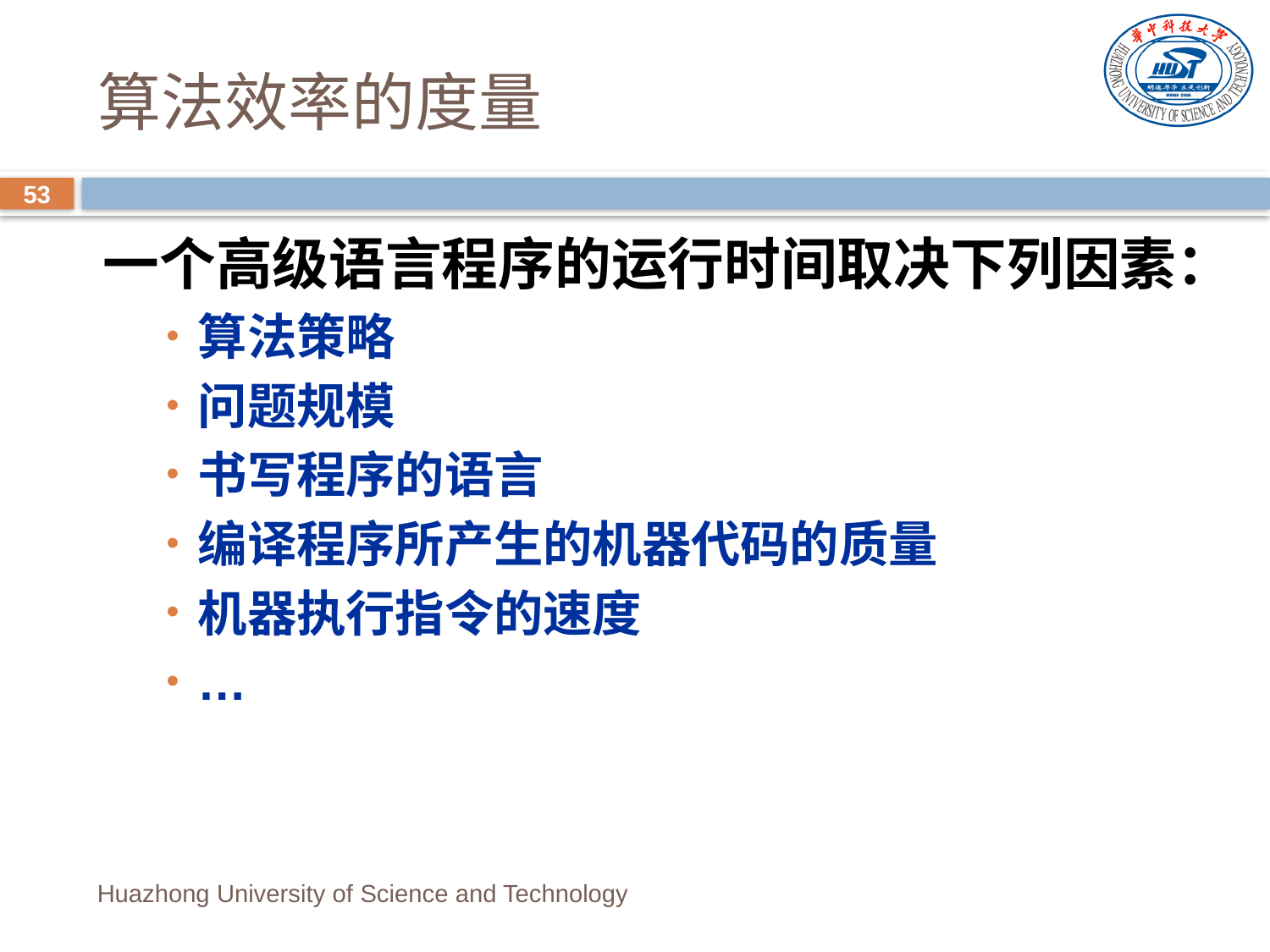

# 算法效率的度量
53
一个高级语言程序的运行时间取决下列因素：
算法策略
问题规模
书写程序的语言
编译程序所产生的机器代码的质量
机器执行指令的速度
…
Huazhong University of Science and Technology